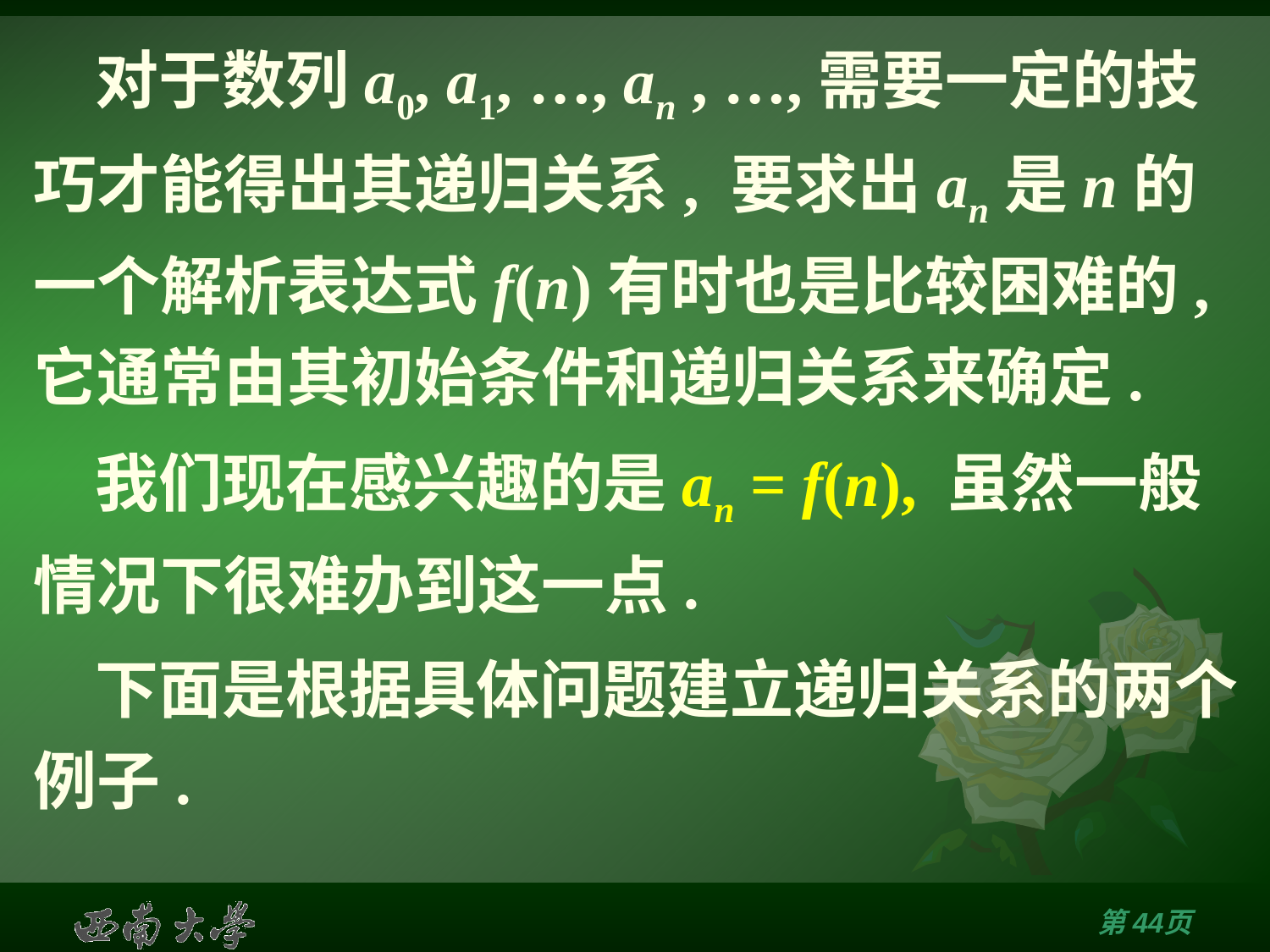

# 对于数列a0, a1, …, an , …,需要一定的技巧才能得出其递归关系, 要求出an是n的一个解析表达式f(n)有时也是比较困难的, 它通常由其初始条件和递归关系来确定.
我们现在感兴趣的是an = f(n), 虽然一般情况下很难办到这一点.
下面是根据具体问题建立递归关系的两个例子.
第44页